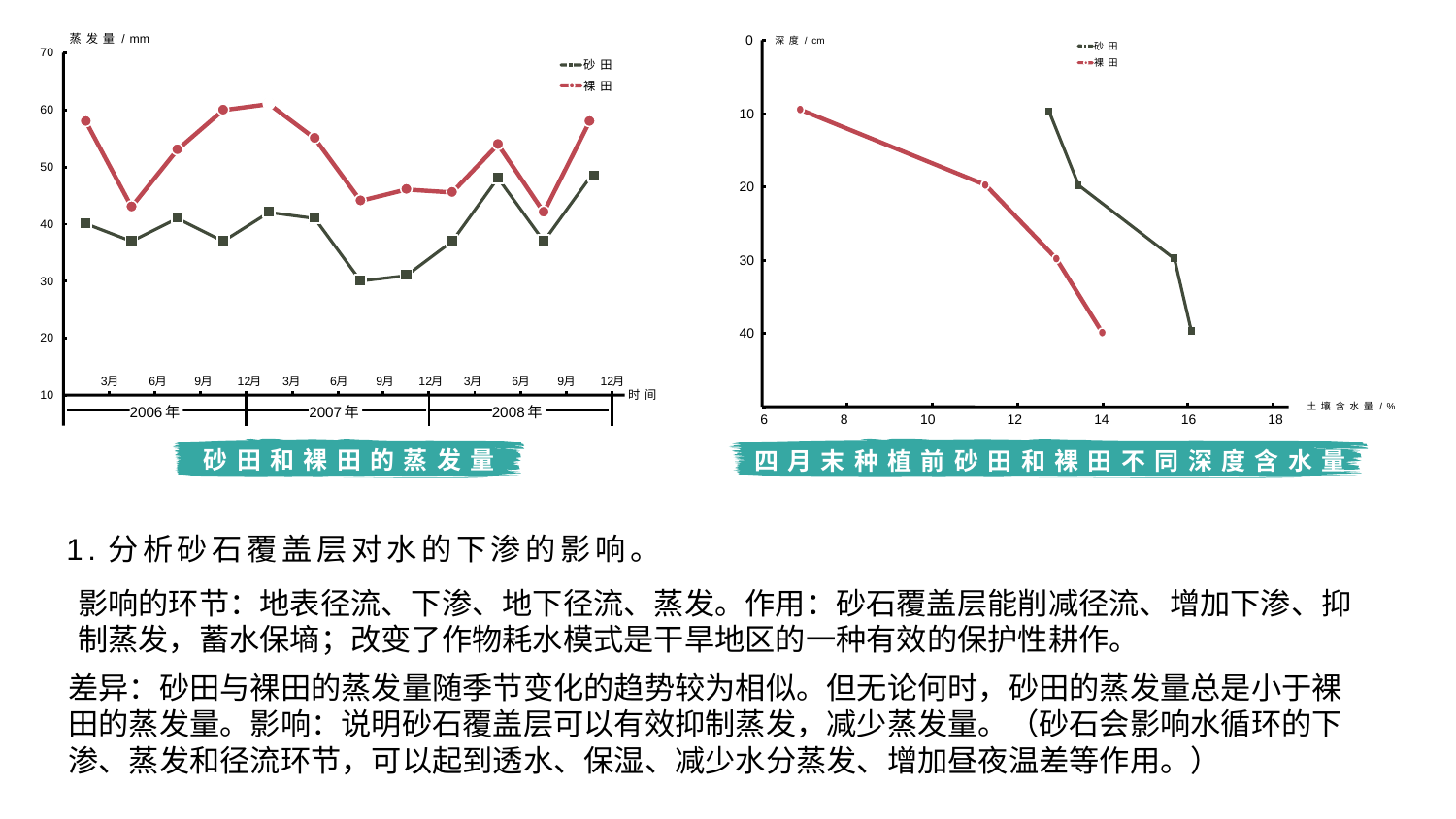

蒸发量/mm
70

砂田

裸田

60

50

40

30

20
9
月
3
月
6
月
12
月
9
月
3
月
6
月
12
月
9
月
3
月
6
月
12
月
10
时间

2006年
2007年
2008年
0
深度/cm

砂田

裸田

10

20

30

40

土壤含水量/%

6
8
10
12
14
16
18

砂田和裸田的蒸发量

四月末种植前砂田和裸田不同深度含水量
1.分析砂石覆盖层对水的下渗的影响。
砂石覆盖层增加了地表粗糙度，削减了地表径流，增加了下渗量（砂石覆盖层大小不一、形态各异、结构空隙大、利于水分下渗，可有效蓄积雨水，提高土壤含水量）。
影响的环节：地表径流、下渗、地下径流、蒸发。作用：砂石覆盖层能削减径流、增加下渗、抑制蒸发，蓄水保墒；改变了作物耗水模式是干旱地区的一种有效的保护性耕作。
2.读图，比较砂田和裸田蒸发量的差异，说明砂石覆盖层对蒸发的影响。
差异：砂田与裸田的蒸发量随季节变化的趋势较为相似。但无论何时，砂田的蒸发量总是小于裸田的蒸发量。影响：说明砂石覆盖层可以有效抑制蒸发，减少蒸发量。（砂石会影响水循环的下渗、蒸发和径流环节，可以起到透水、保湿、减少水分蒸发、增加昼夜温差等作用。）
3.读图，比较4月末砂田和裸田土壤含水量，归纳砂田影响的水循环环节及其作用。